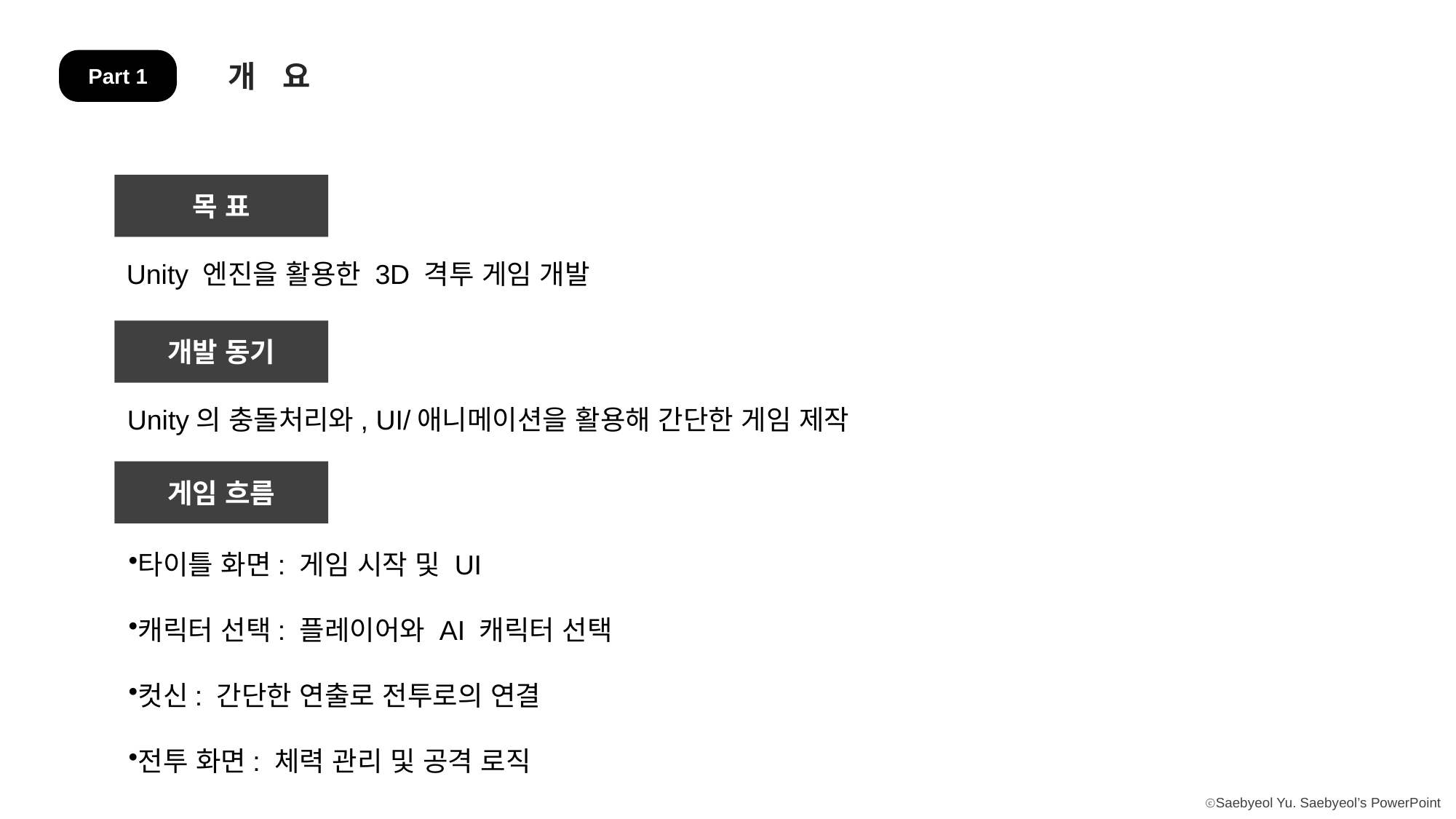

개 요
Part 1
목 표
Unity 엔진을 활용한 3D 격투 게임 개발
개발 동기
Unity의 충돌처리와, UI/애니메이션을 활용해 간단한 게임 제작
게임 흐름

타이틀 화면: 게임 시작 및 UI

캐릭터 선택: 플레이어와 AI 캐릭터 선택

컷신: 간단한 연출로 전투로의 연결

전투 화면: 체력 관리 및 공격 로직
요소1